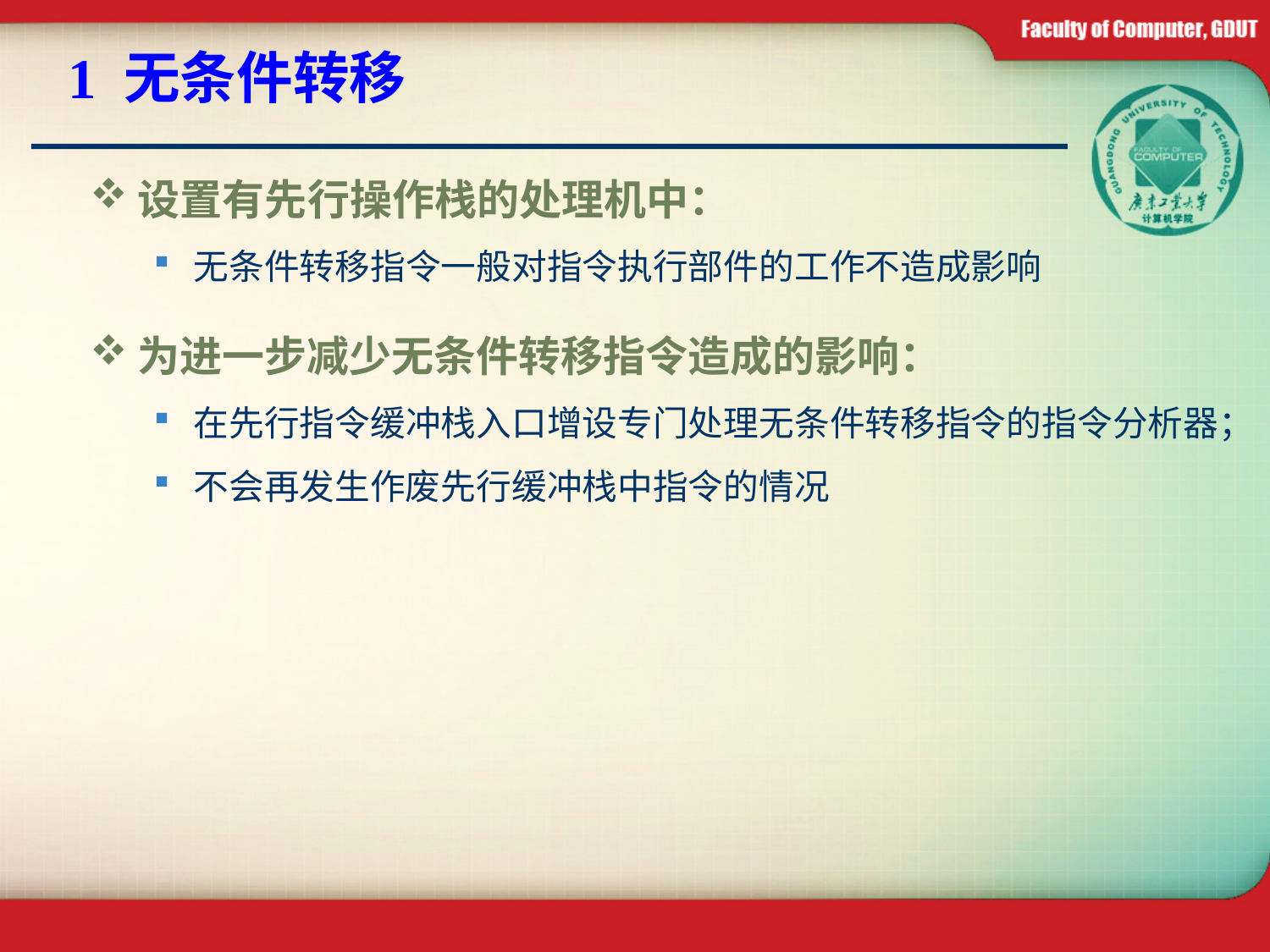

# 1 无条件转移
设置有先行操作栈的处理机中：
无条件转移指令一般对指令执行部件的工作不造成影响
为进一步减少无条件转移指令造成的影响：
在先行指令缓冲栈入口增设专门处理无条件转移指令的指令分析器；
不会再发生作废先行缓冲栈中指令的情况